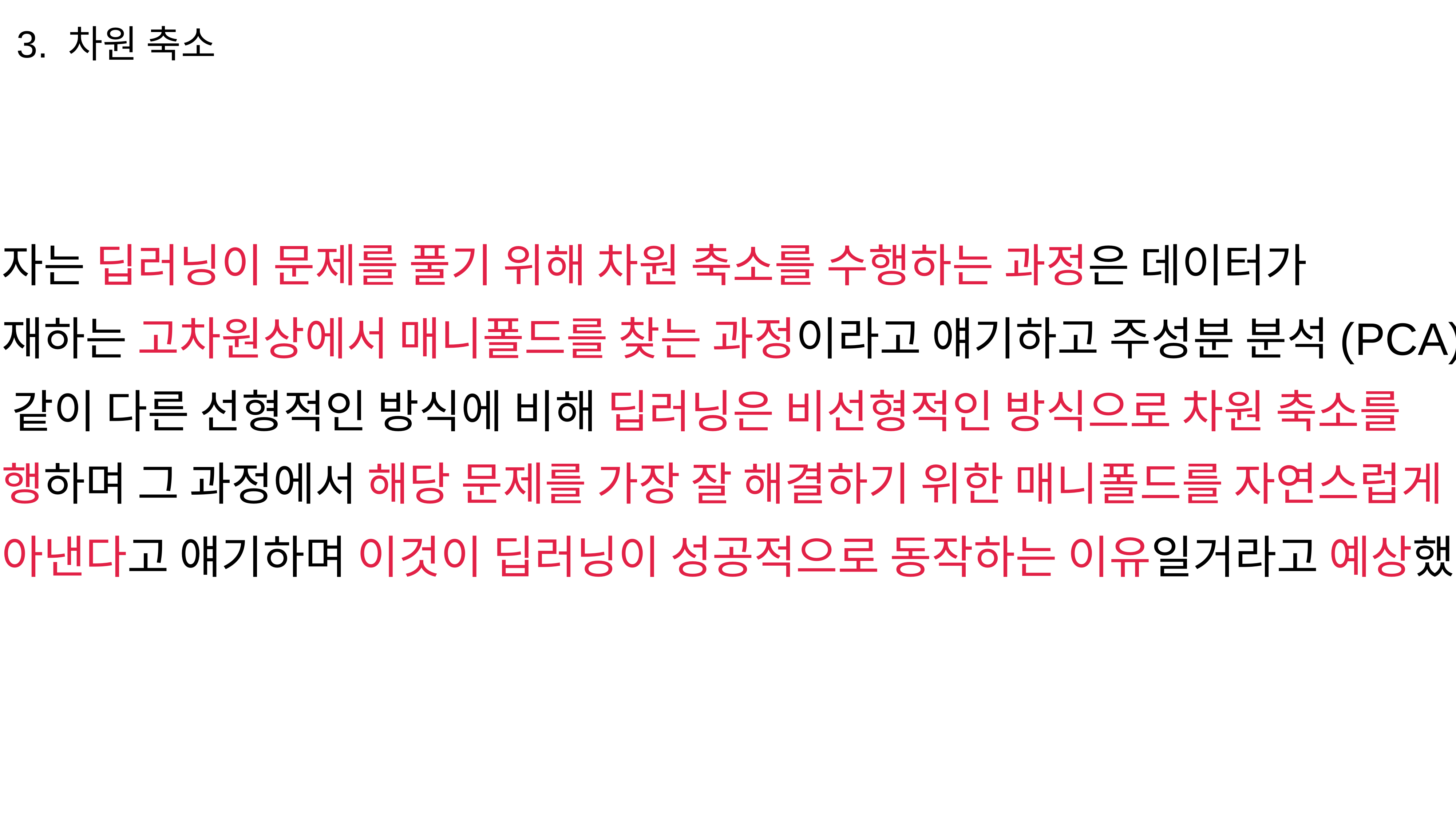

3. 차원 축소
저자는 딥러닝이 문제를 풀기 위해 차원 축소를 수행하는 과정은 데이터가
존재하는 고차원상에서 매니폴드를 찾는 과정이라고 얘기하고 주성분 분석(PCA)
과 같이 다른 선형적인 방식에 비해 딥러닝은 비선형적인 방식으로 차원 축소를
수행하며 그 과정에서 해당 문제를 가장 잘 해결하기 위한 매니폴드를 자연스럽게
찾아낸다고 얘기하며 이것이 딥러닝이 성공적으로 동작하는 이유일거라고 예상했음
21